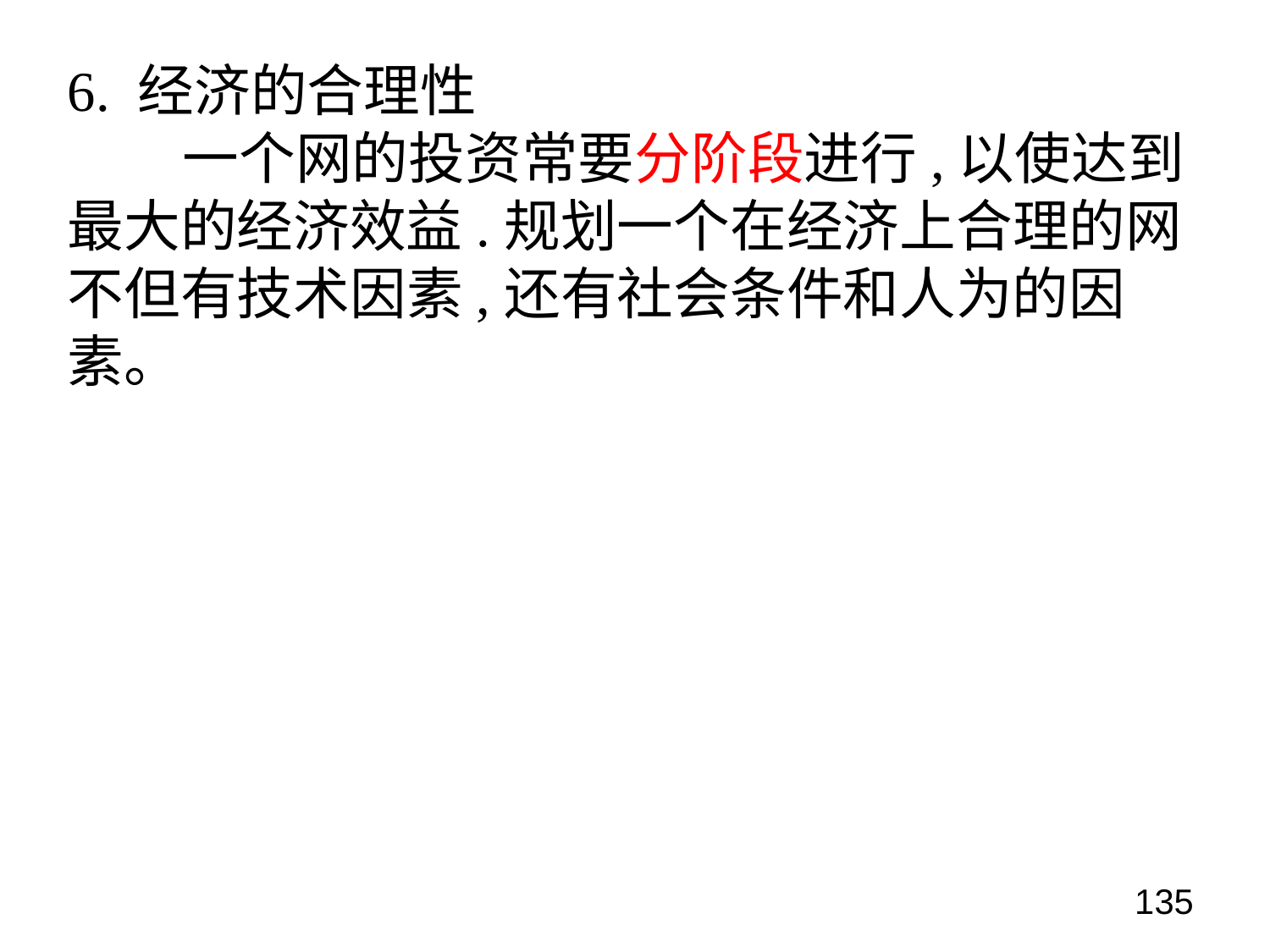

6. 经济的合理性
        一个网的投资常要分阶段进行,以使达到最大的经济效益.规划一个在经济上合理的网不但有技术因素,还有社会条件和人为的因素。

135